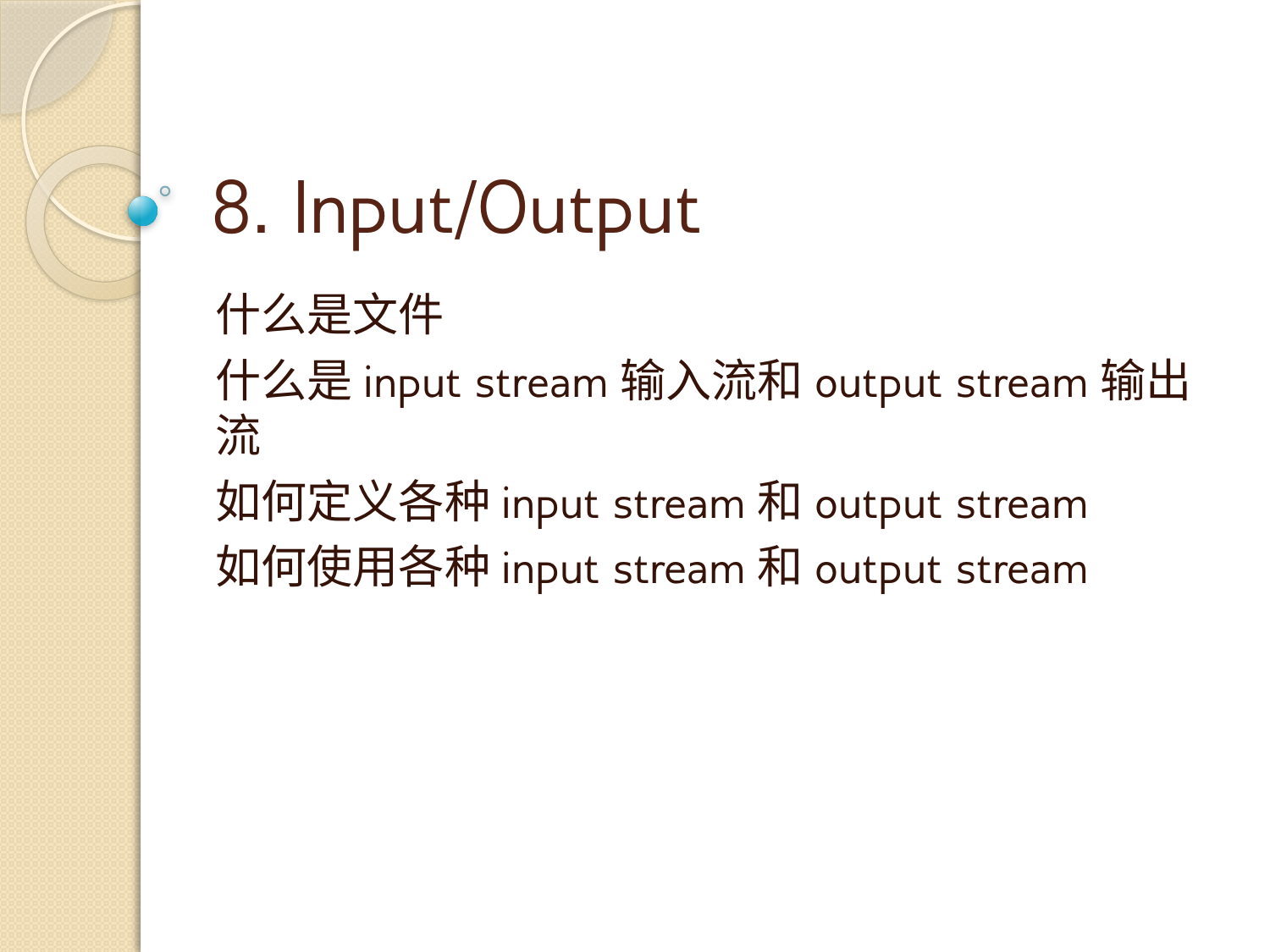

# 8. Input/Output
什么是文件
什么是input stream输入流和output stream输出流
如何定义各种input stream和output stream
如何使用各种input stream和output stream